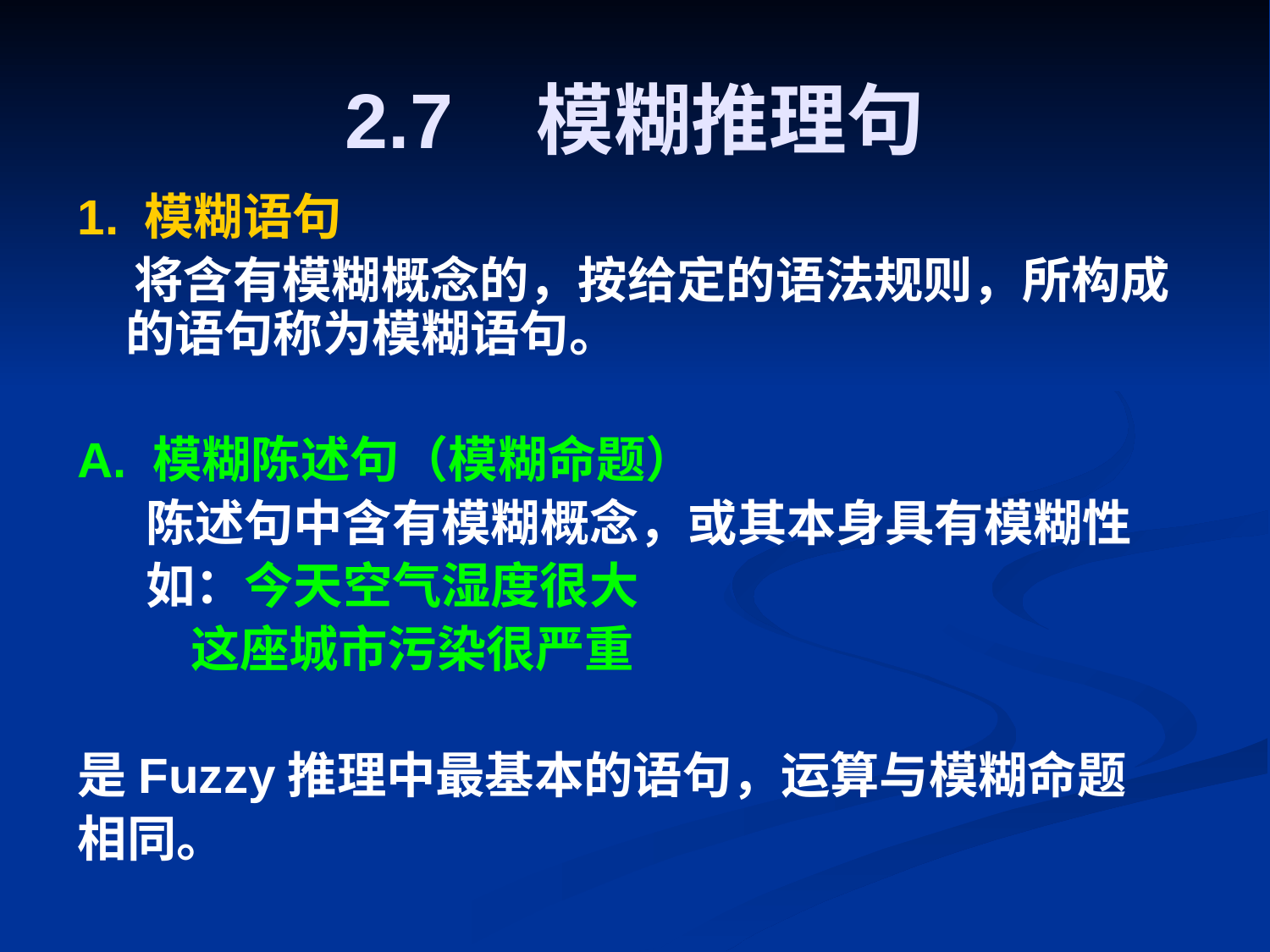

# 2.7   模糊推理句
1. 模糊语句
    将含有模糊概念的，按给定的语法规则，所构成的语句称为模糊语句。

A. 模糊陈述句（模糊命题）
     陈述句中含有模糊概念，或其本身具有模糊性
     如：今天空气湿度很大
         这座城市污染很严重

是Fuzzy推理中最基本的语句，运算与模糊命题
相同。